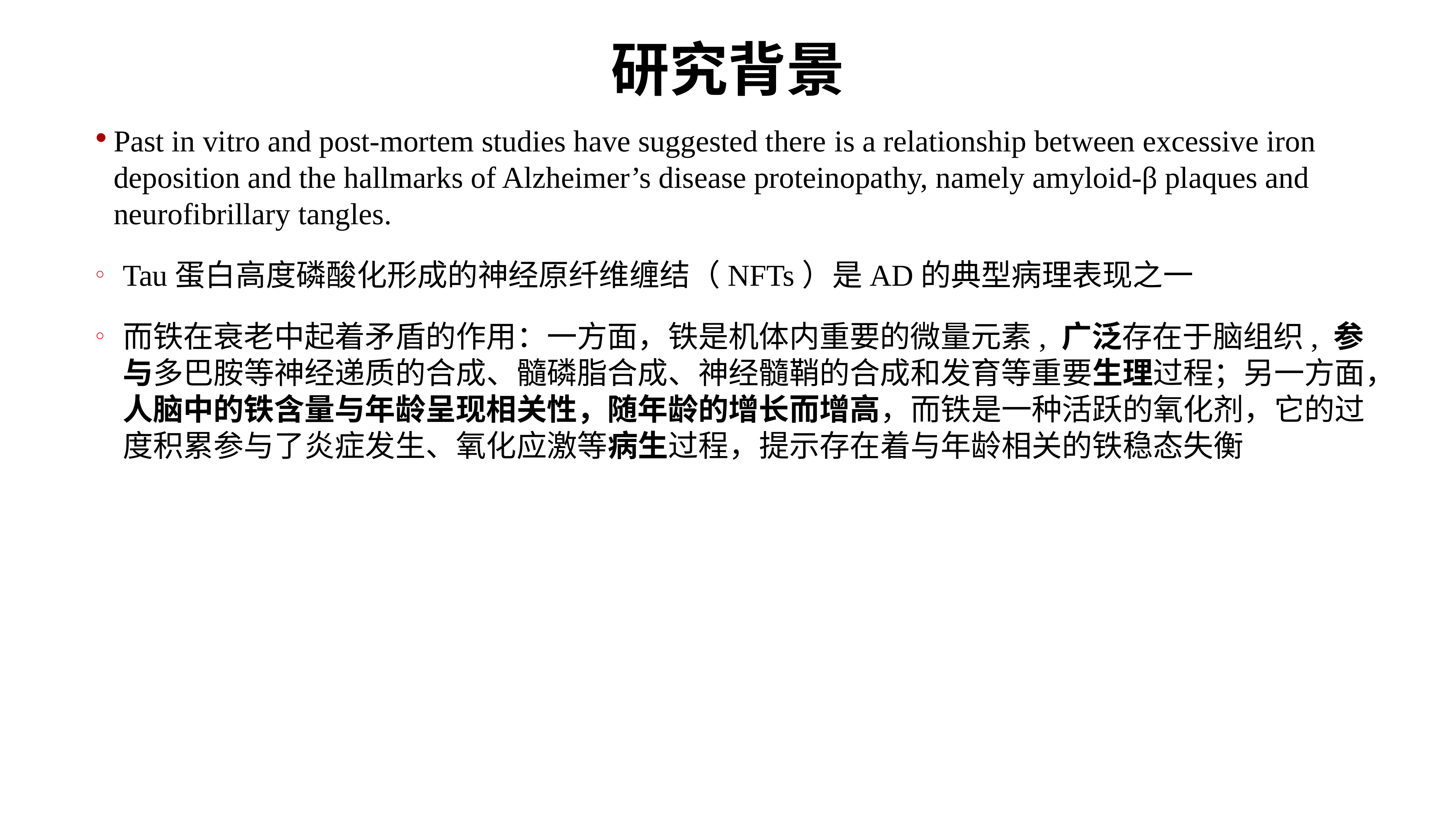

# 研究背景
Past in vitro and post-mortem studies have suggested there is a relationship between excessive iron deposition and the hallmarks of Alzheimer’s disease proteinopathy, namely amyloid-β plaques and neurofibrillary tangles.
Tau蛋白高度磷酸化形成的神经原纤维缠结（NFTs）是AD的典型病理表现之一
而铁在衰老中起着矛盾的作用：一方面，铁是机体内重要的微量元素, 广泛存在于脑组织, 参与多巴胺等神经递质的合成、髓磷脂合成、神经髓鞘的合成和发育等重要生理过程；另一方面，人脑中的铁含量与年龄呈现相关性，随年龄的增长而增高，而铁是一种活跃的氧化剂，它的过度积累参与了炎症发生、氧化应激等病生过程，提示存在着与年龄相关的铁稳态失衡